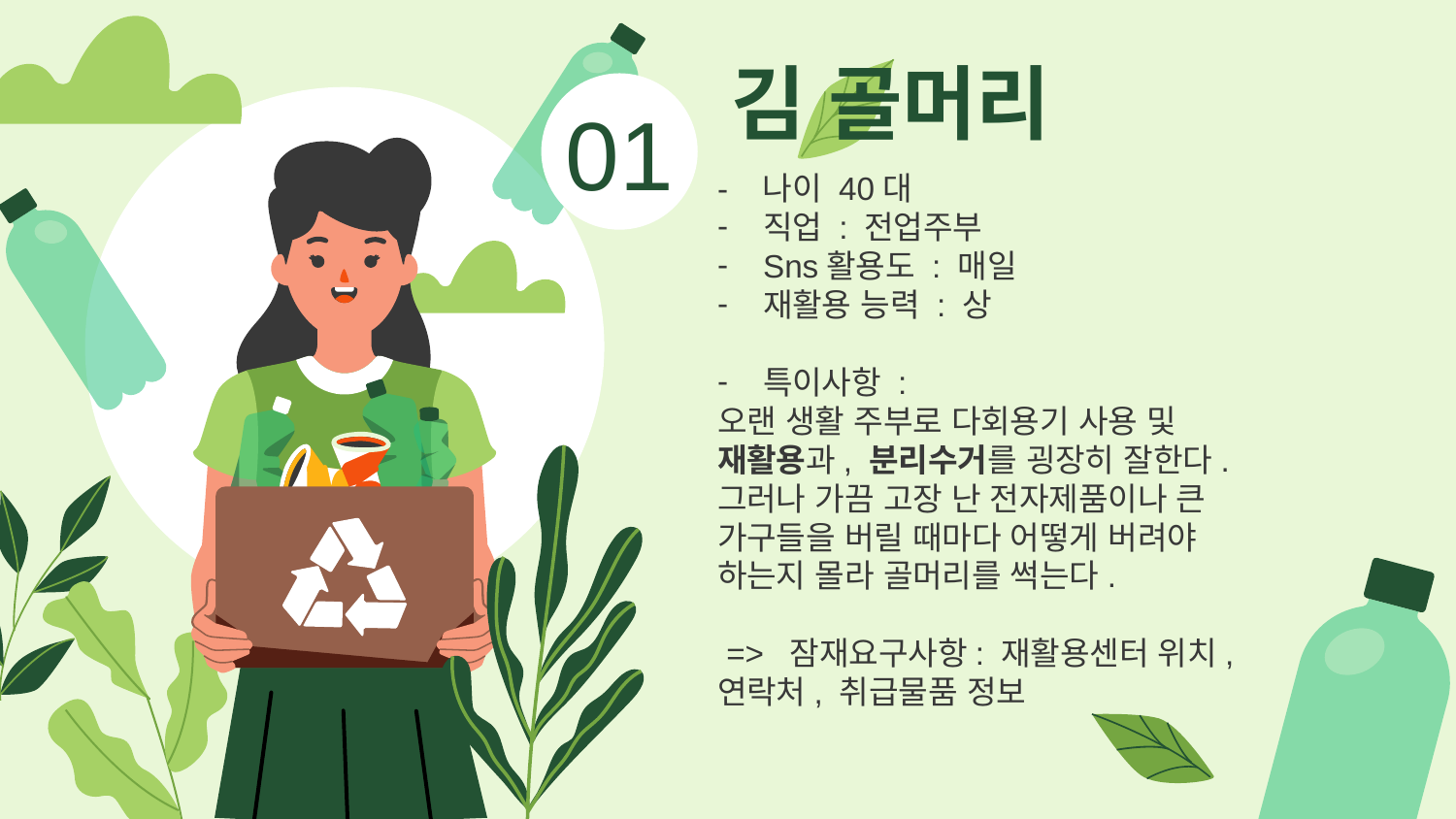

# 김 골머리

01
-   나이 40대
직업 : 전업주부
Sns활용도 : 매일
재활용 능력 : 상

특이사항 :
오랜 생활 주부로 다회용기 사용 및
재활용과, 분리수거를 굉장히 잘한다.
그러나 가끔 고장 난 전자제품이나 큰 가구들을 버릴 때마다 어떻게 버려야 하는지 몰라 골머리를 썩는다.

 =>  잠재요구사항: 재활용센터 위치, 연락처, 취급물품 정보